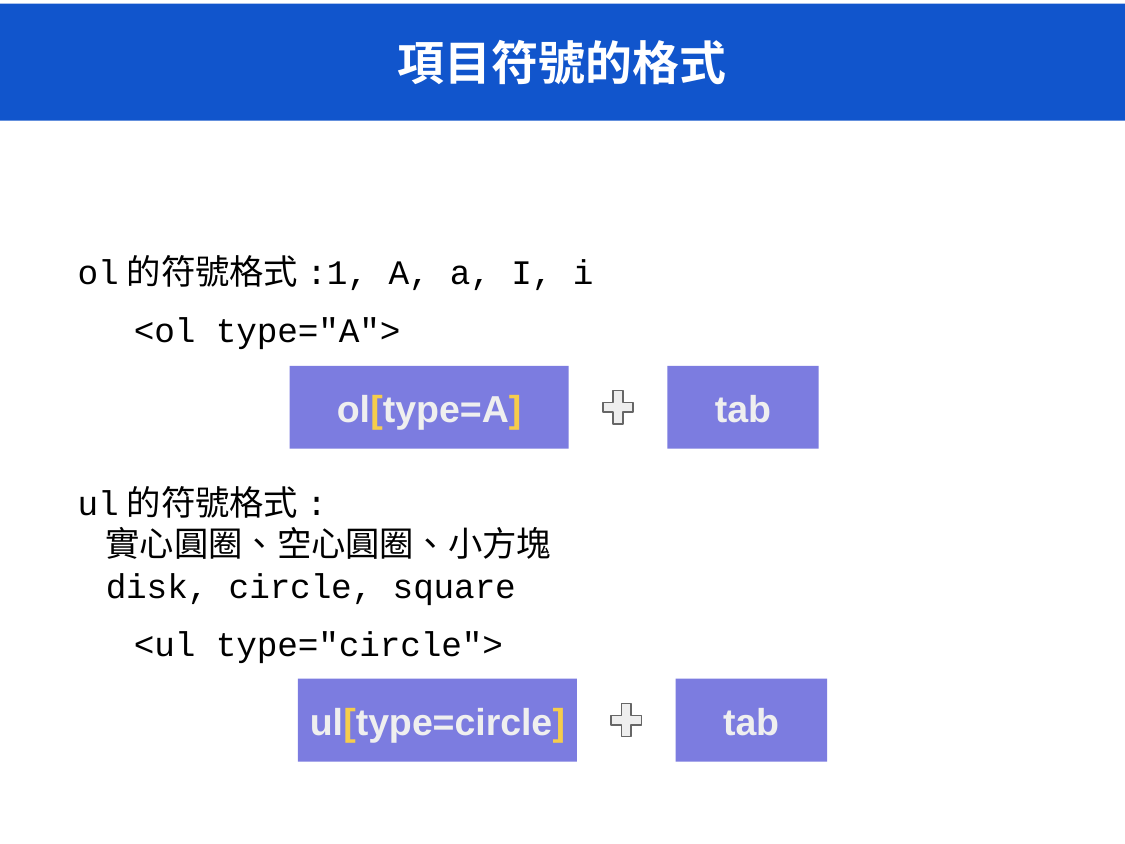

# 項目符號的格式
ol的符號格式:1, A, a, I, i
<ol type="A">

ul的符號格式:
實心圓圈、空心圓圈、小方塊
disk, circle, square
<ul type="circle">

ol[type=A]
tab

ul[type=circle]
tab